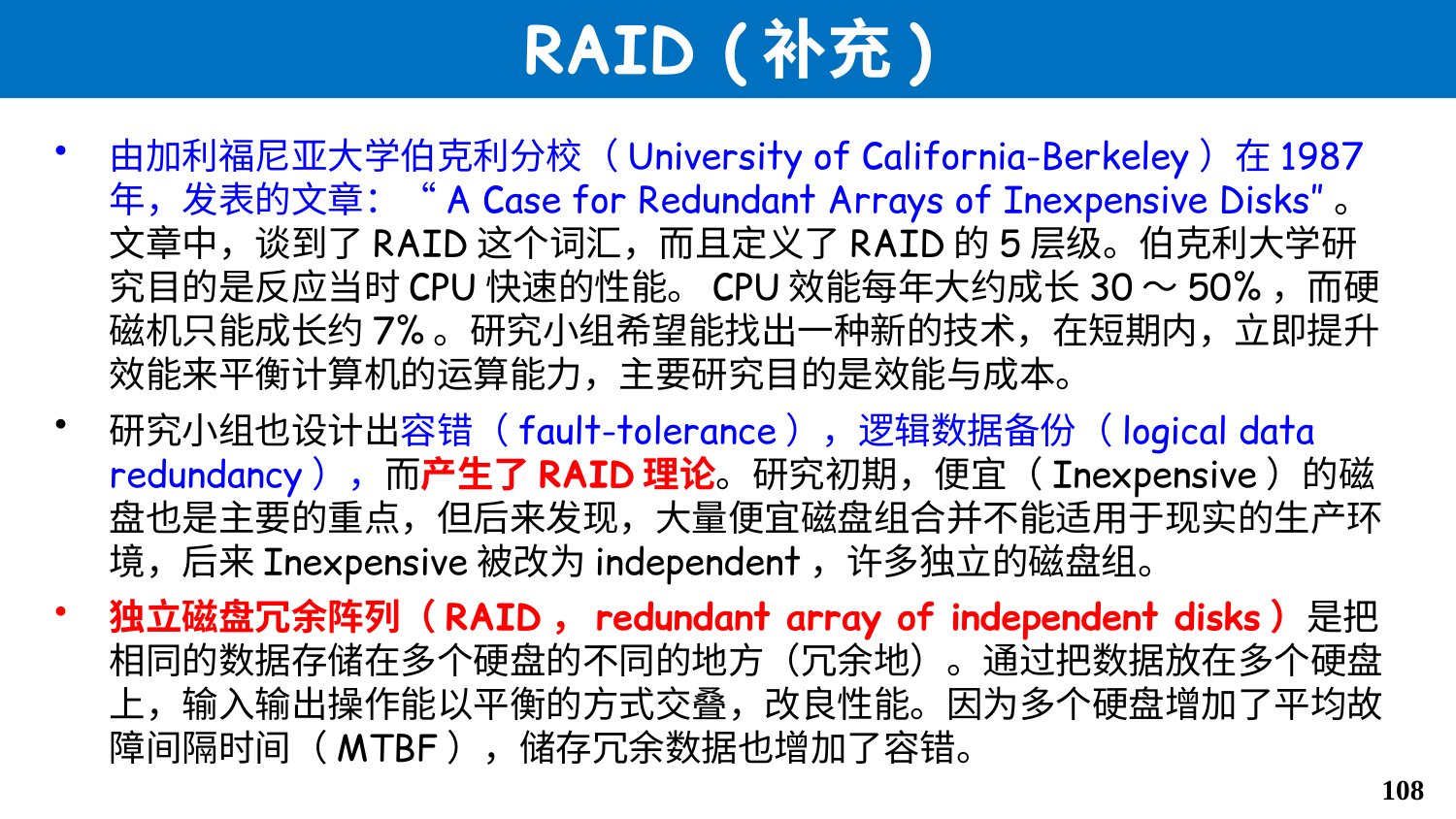

# RAID (补充)
由加利福尼亚大学伯克利分校（University of California-Berkeley）在1987年，发表的文章：“A Case for Redundant Arrays of Inexpensive Disks”。文章中，谈到了RAID这个词汇，而且定义了RAID的5层级。伯克利大学研究目的是反应当时CPU快速的性能。CPU效能每年大约成长30～50%，而硬磁机只能成长约7%。研究小组希望能找出一种新的技术，在短期内，立即提升效能来平衡计算机的运算能力，主要研究目的是效能与成本。
研究小组也设计出容错（fault-tolerance），逻辑数据备份（logical data redundancy），而产生了RAID理论。研究初期，便宜（Inexpensive）的磁盘也是主要的重点，但后来发现，大量便宜磁盘组合并不能适用于现实的生产环境，后来Inexpensive被改为independent，许多独立的磁盘组。
独立磁盘冗余阵列（RAID，redundant array of independent disks）是把相同的数据存储在多个硬盘的不同的地方（冗余地）。通过把数据放在多个硬盘上，输入输出操作能以平衡的方式交叠，改良性能。因为多个硬盘增加了平均故障间隔时间（MTBF），储存冗余数据也增加了容错。